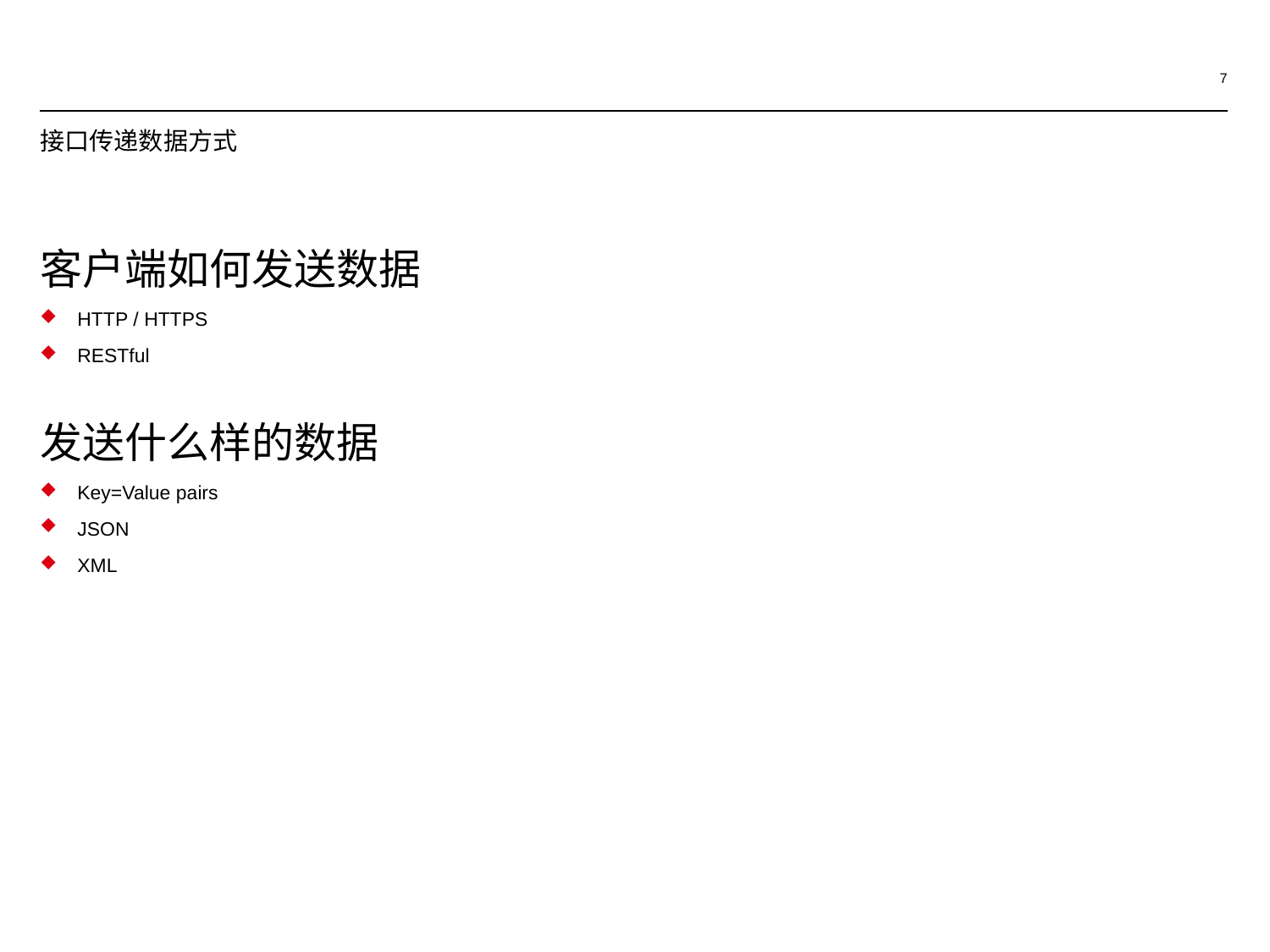

7

# 接口传递数据方式
客户端如何发送数据
HTTP / HTTPS
RESTful

发送什么样的数据
Key=Value pairs
JSON
XML